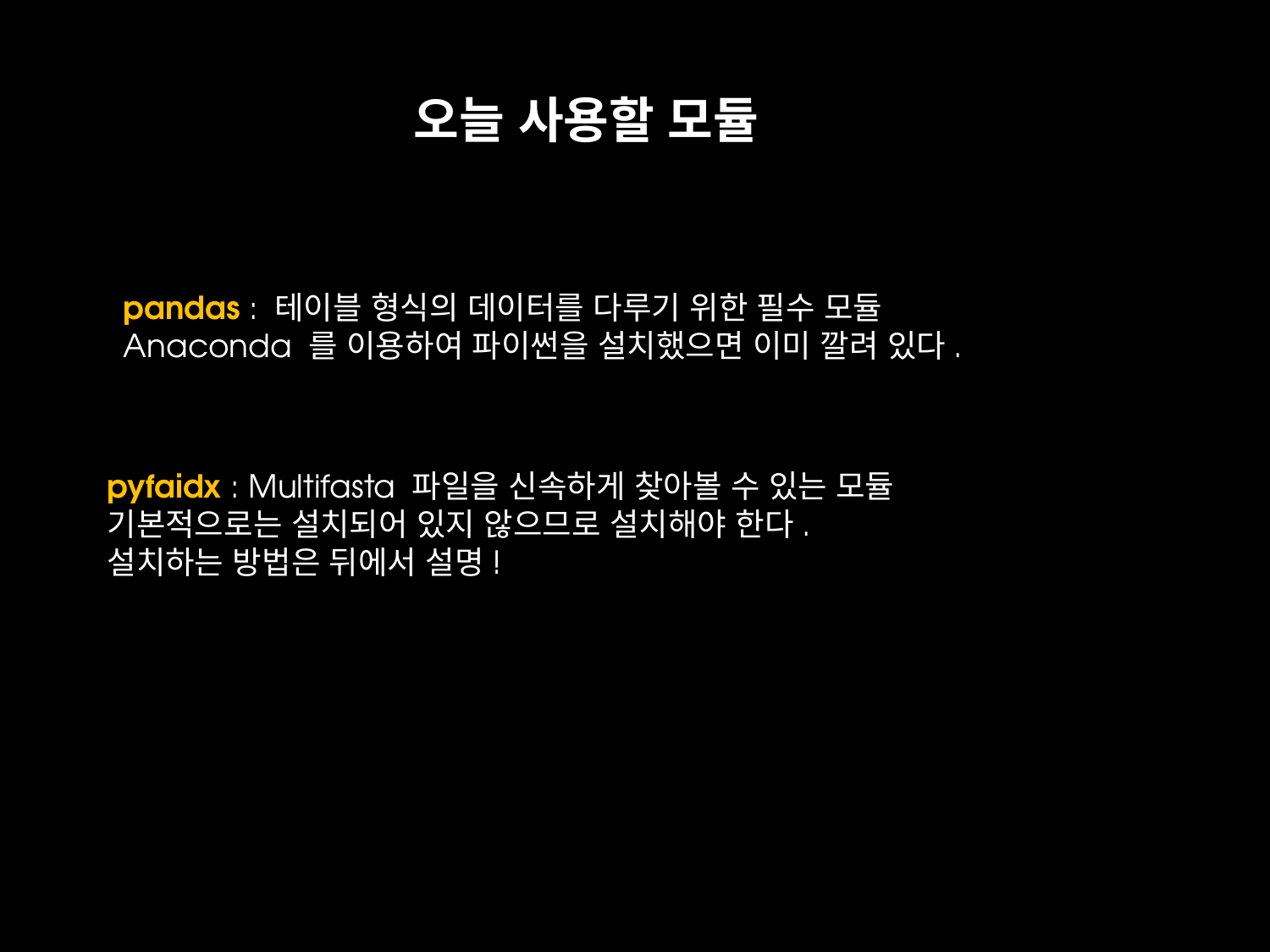

# 오늘 사용할 모듈
pandas : 테이블 형식의 데이터를 다루기 위한 필수 모듈
Anaconda 를 이용하여 파이썬을 설치했으면 이미 깔려 있다.
pyfaidx : Multifasta 파일을 신속하게 찾아볼 수 있는 모듈
기본적으로는 설치되어 있지 않으므로 설치해야 한다.
설치하는 방법은 뒤에서 설명!